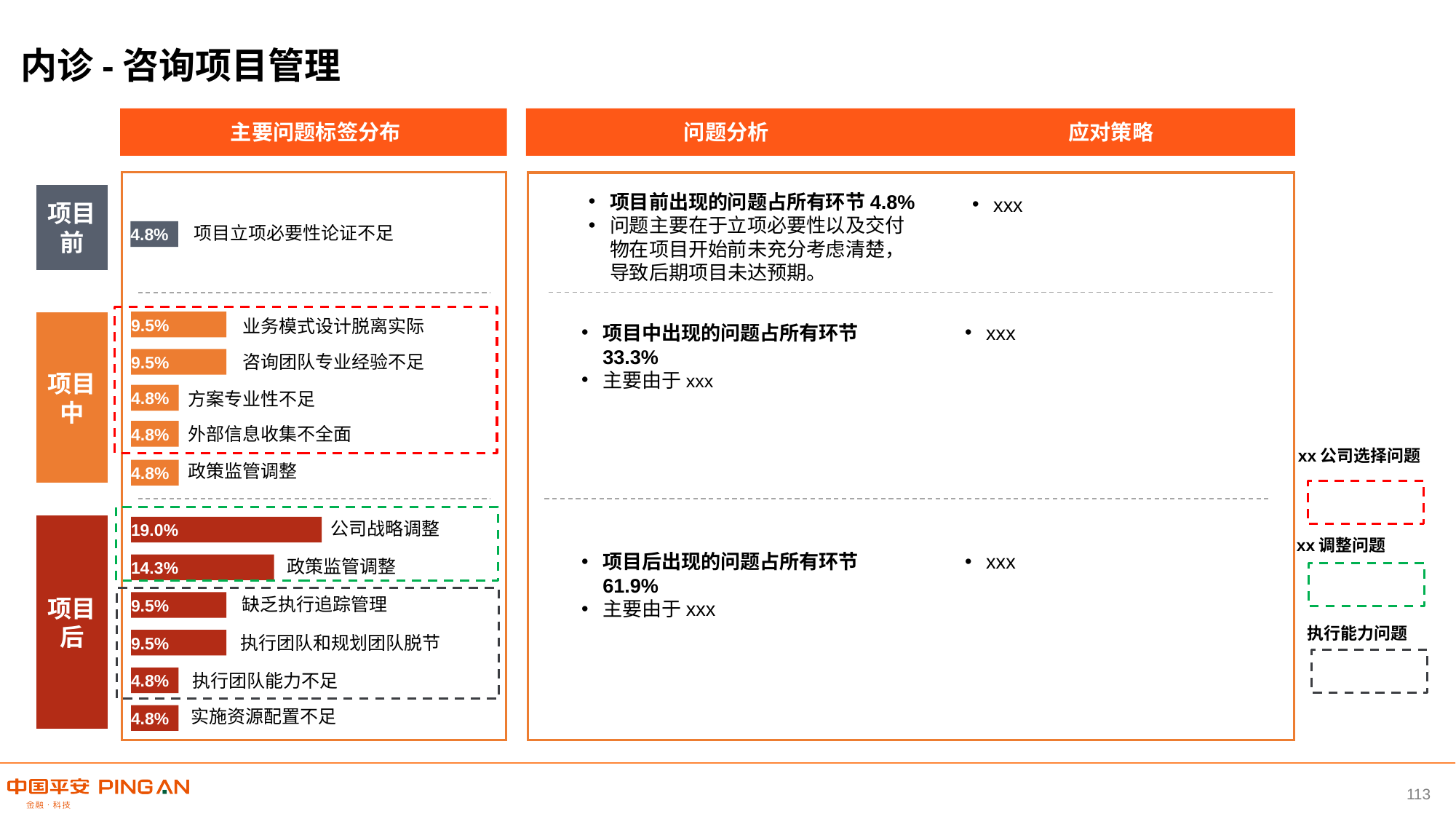

内诊-咨询项目管理

主要问题标签分布
问题分析
应对策略

项目前出现的问题占所有环节4.8%
问题主要在于立项必要性以及交付物在项目开始前未充分考虑清楚，导致后期项目未达预期。
项目前
xxx
项目立项必要性论证不足
4.8%

9.5%
项目中
业务模式设计脱离实际
项目中出现的问题占所有环节33.3%
主要由于xxx
xxx
咨询团队专业经验不足
9.5%
4.8%
方案专业性不足
外部信息收集不全面
4.8%
xx公司选择问题
政策监管调整
4.8%

公司战略调整
项目后
19.0%
xx调整问题
项目后出现的问题占所有环节61.9%
主要由于xxx

xxx
政策监管调整
14.3%

缺乏执行追踪管理
9.5%
执行能力问题
执行团队和规划团队脱节
9.5%

执行团队能力不足
4.8%
实施资源配置不足
4.8%
113